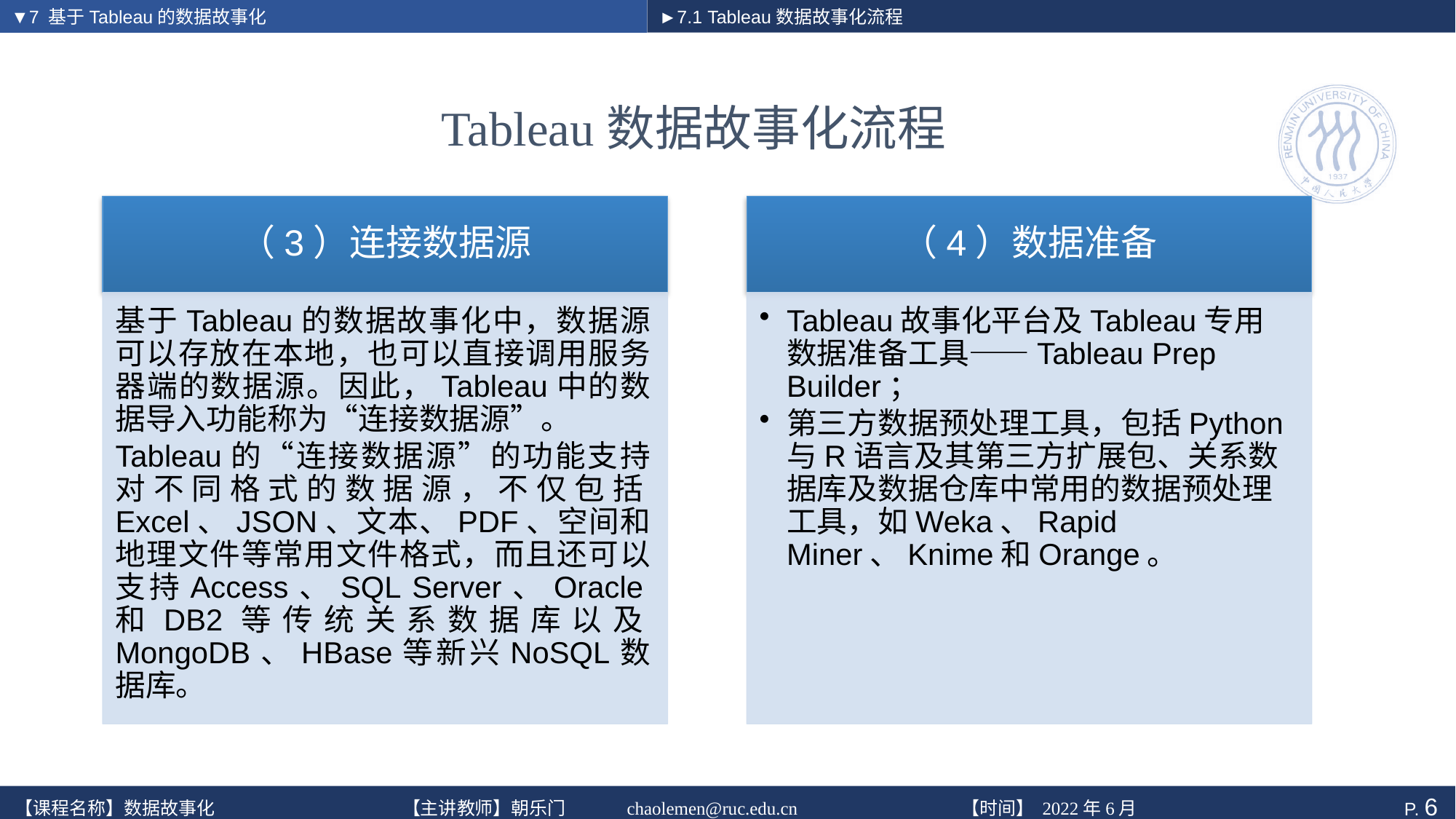

▼7 基于Tableau的数据故事化
►7.1 Tableau数据故事化流程
# Tableau数据故事化流程
（3）连接数据源
基于Tableau的数据故事化中，数据源可以存放在本地，也可以直接调用服务器端的数据源。因此，Tableau中的数据导入功能称为“连接数据源”。
Tableau的“连接数据源”的功能支持对不同格式的数据源，不仅包括Excel、JSON、文本、PDF、空间和地理文件等常用文件格式，而且还可以支持Access、SQL Server、Oracle和DB2等传统关系数据库以及MongoDB、HBase等新兴NoSQL数据库。
（4）数据准备
Tableau故事化平台及Tableau专用数据准备工具——Tableau Prep Builder；
第三方数据预处理工具，包括Python与R语言及其第三方扩展包、关系数据库及数据仓库中常用的数据预处理工具，如Weka、Rapid Miner、Knime和Orange。